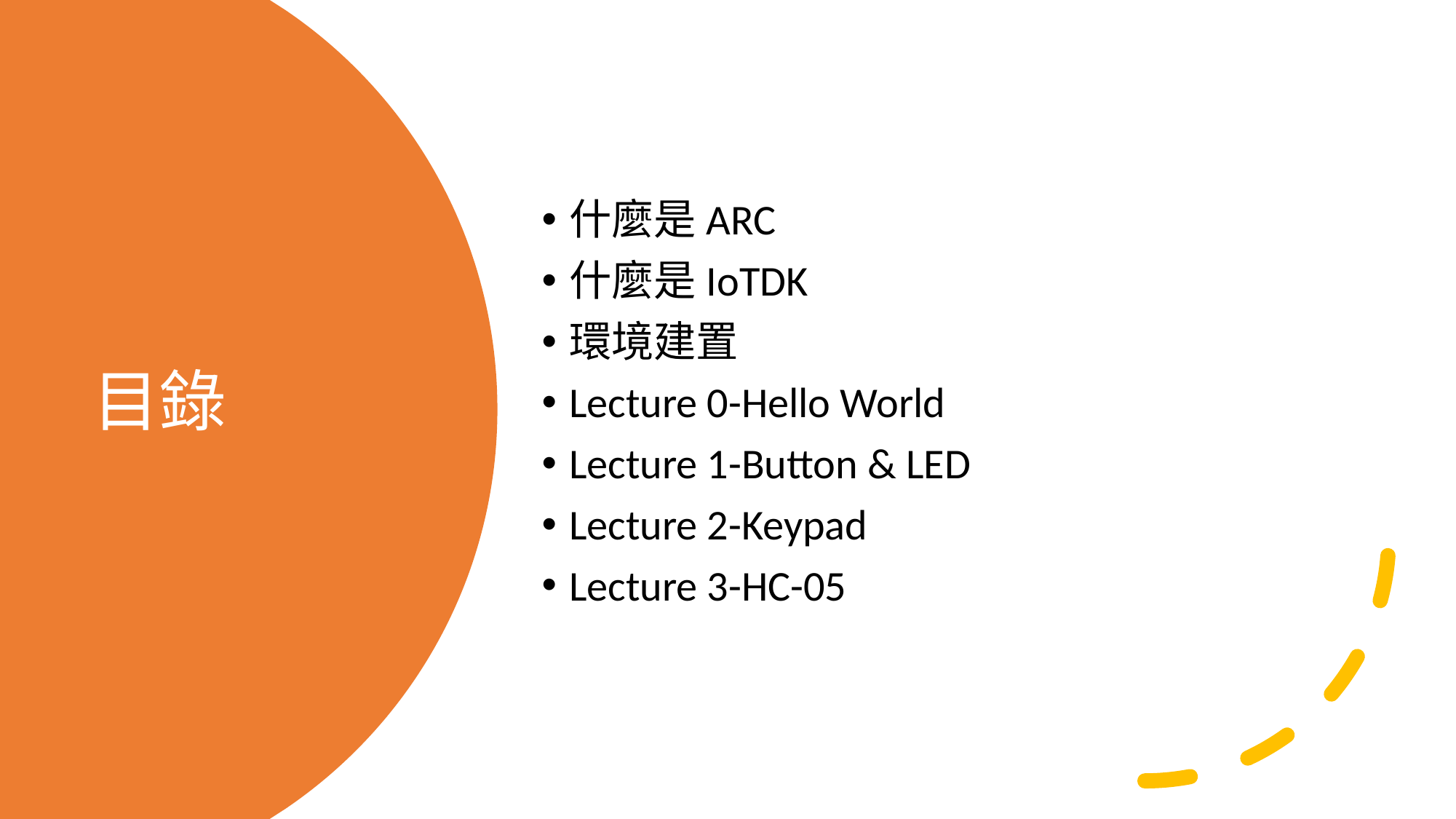

什麼是ARC
什麼是IoTDK
環境建置
Lecture 0-Hello World
Lecture 1-Button & LED
Lecture 2-Keypad
Lecture 3-HC-05
# 目錄

2